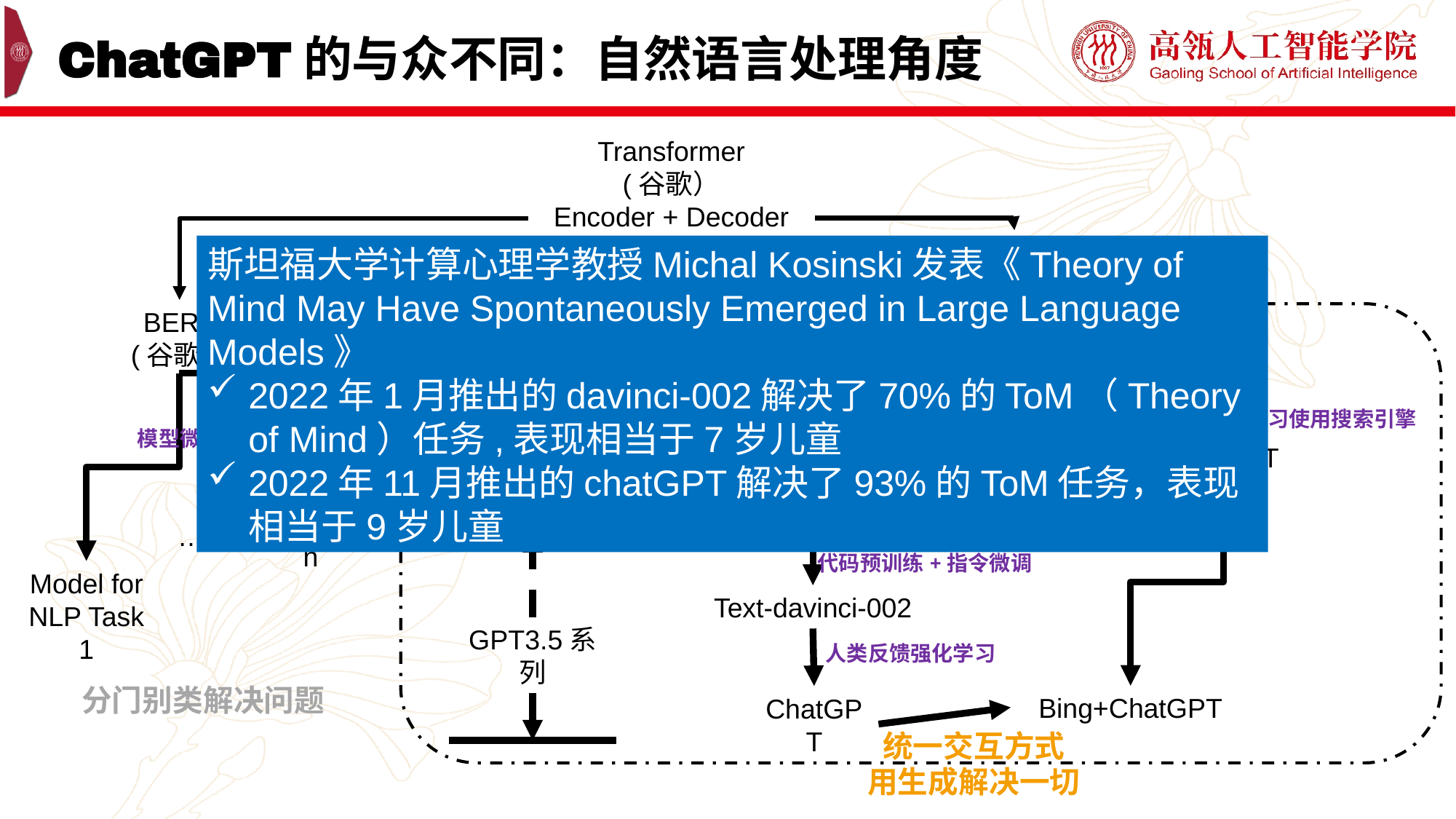

# ChatGPT的与众不同：自然语言处理角度
Transformer
(谷歌）
Encoder + Decoder
GPT
(OpenAI)
斯坦福大学计算心理学教授Michal Kosinski发表《Theory of Mind May Have Spontaneously Emerged in Large Language Models》
2022年1月推出的davinci-002解决了70%的ToM（Theory of Mind）任务,表现相当于7岁儿童
2022年11月推出的chatGPT解决了93%的ToM任务，表现相当于9岁儿童
BERT
(谷歌）
GPT3

代码预训练
指令微调
学习使用搜索引擎
GPT3系列
模型微调
WebGPT
Codex
InstructGPT
Model for
NLP Task n
…
代码预训练+指令微调
Model for
NLP Task 1
Text-davinci-002
GPT3.5系列
人类反馈强化学习
分门别类解决问题
Bing+ChatGPT
ChatGPT
统一交互方式
用生成解决一切